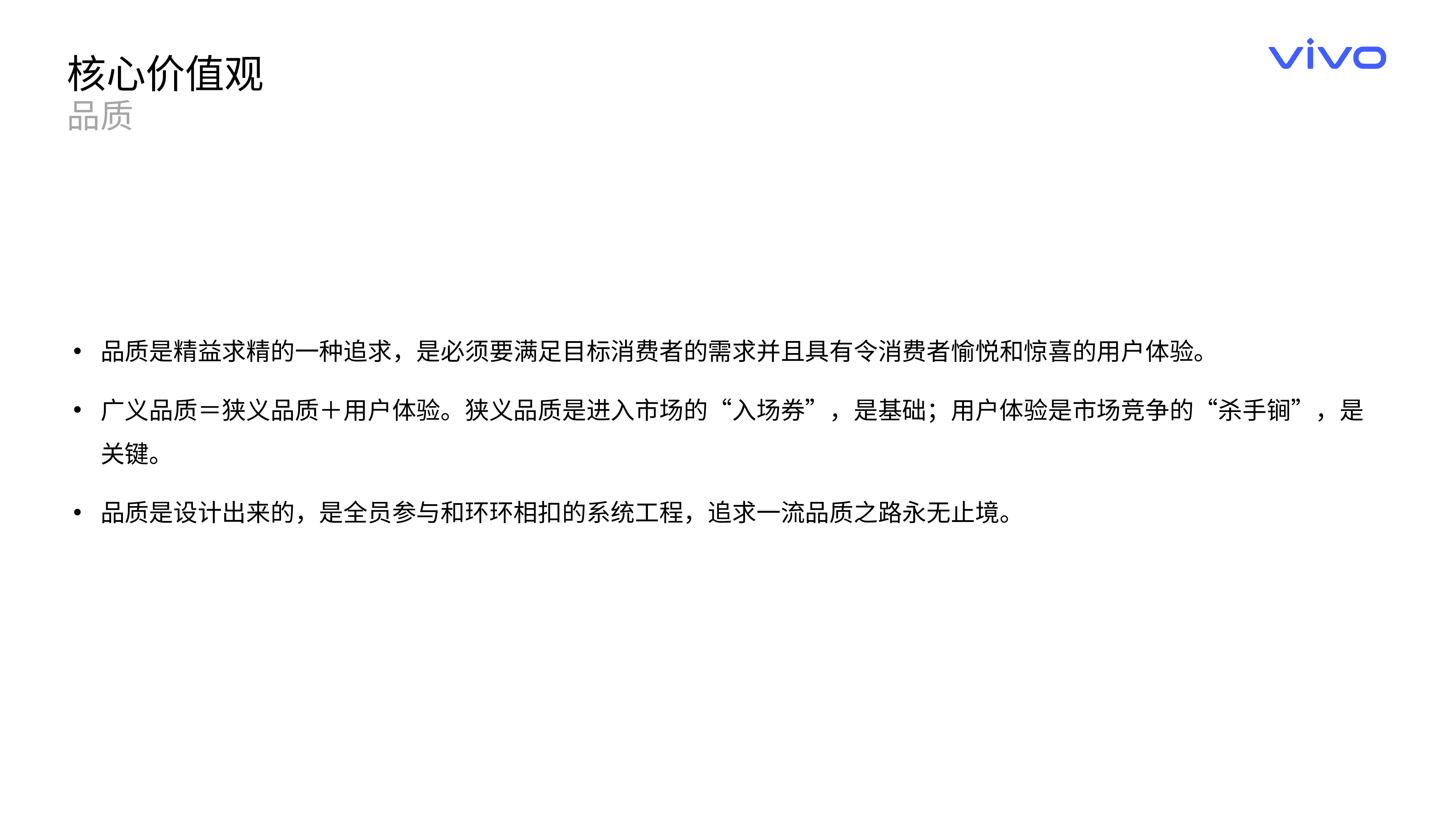

核心价值观
品质
品质是精益求精的一种追求，是必须要满足目标消费者的需求并且具有令消费者愉悦和惊喜的用户体验。
广义品质＝狭义品质＋用户体验。狭义品质是进入市场的“入场券”，是基础；用户体验是市场竞争的“杀手锏”，是关键。
品质是设计出来的，是全员参与和环环相扣的系统工程，追求一流品质之路永无止境。